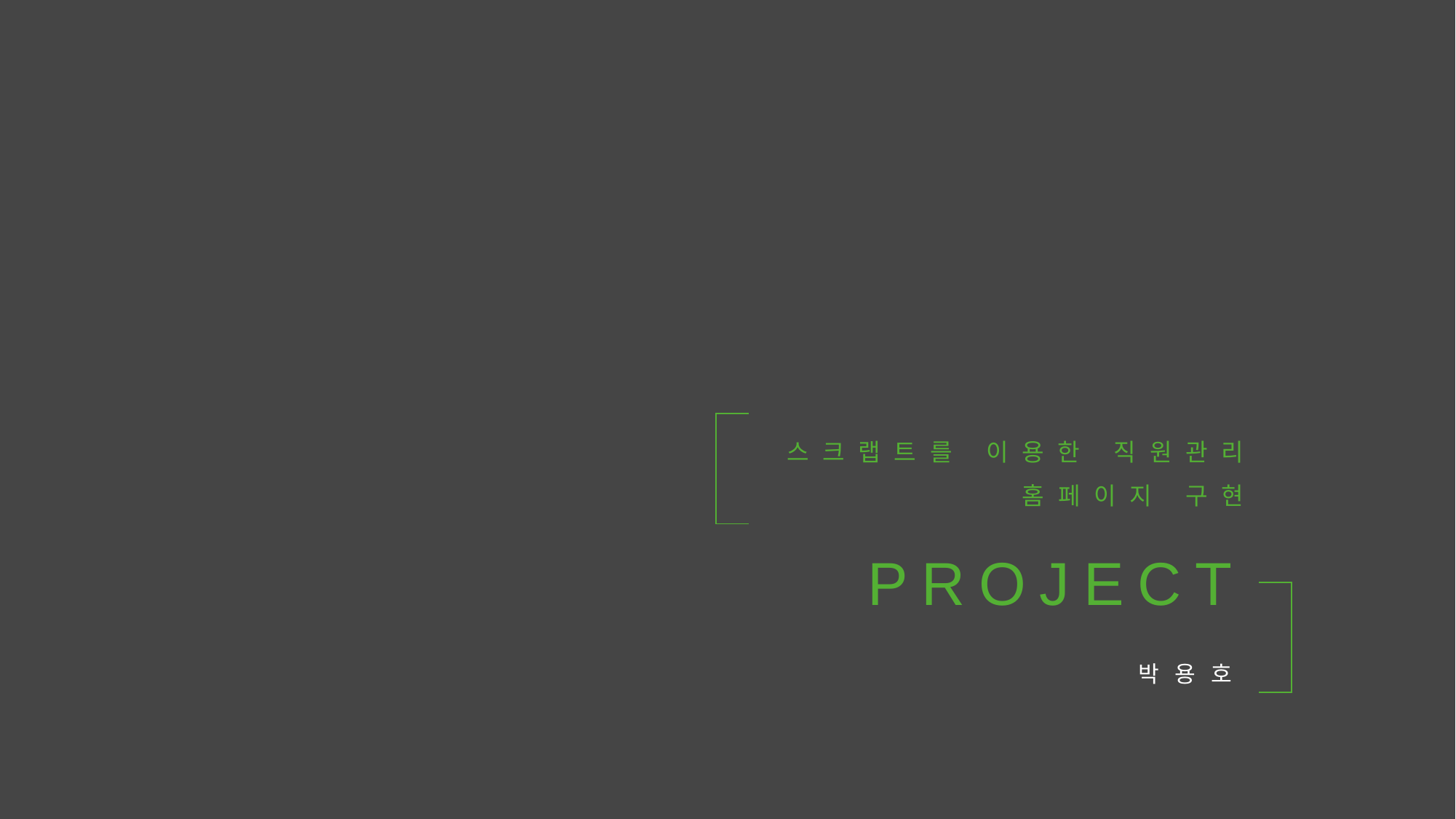

스크랩트를 이용한 직원관리
홈페이지 구현

PROJECT

박 용 호